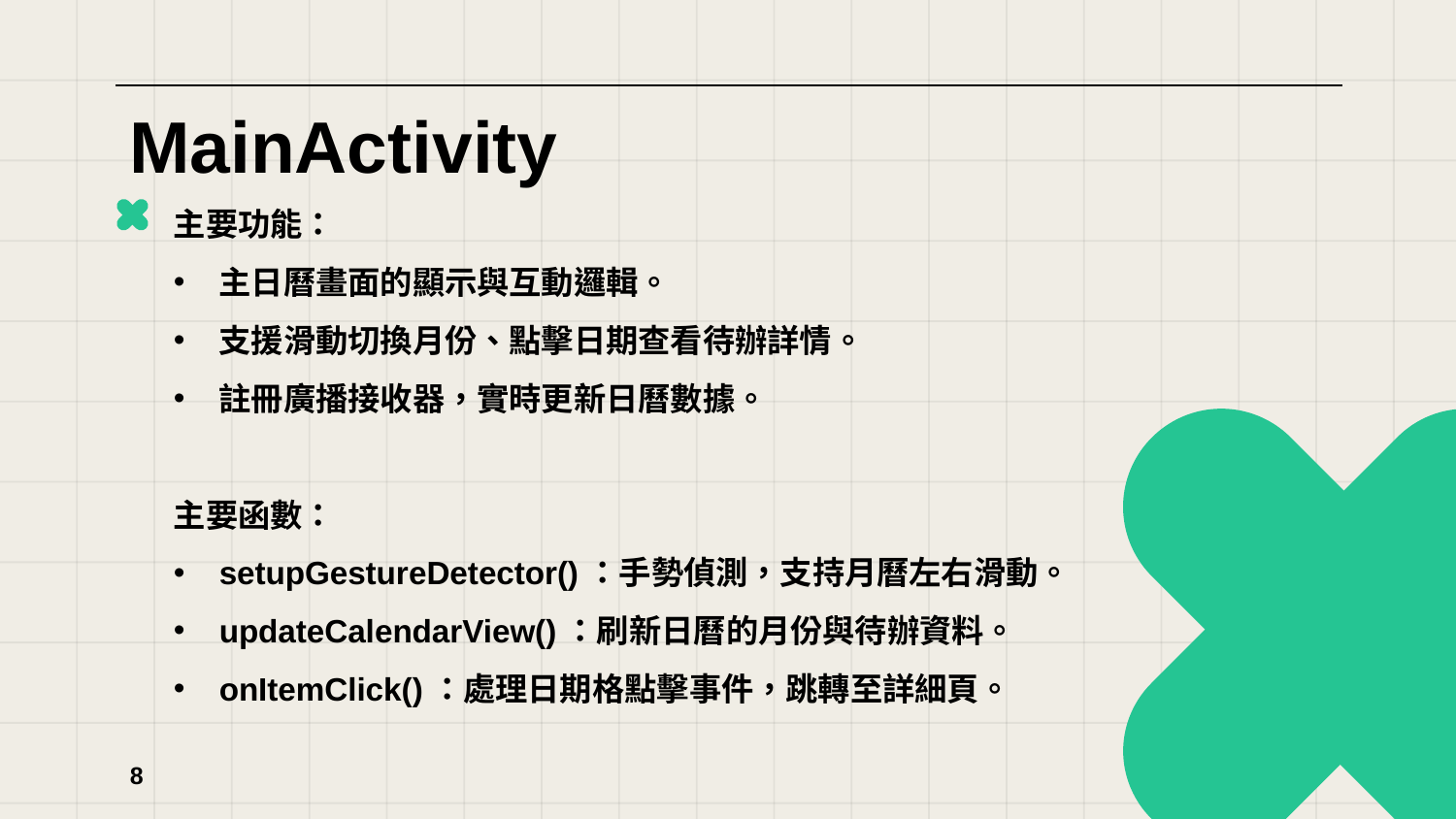

# MainActivity
主要功能：
主日曆畫面的顯示與互動邏輯。
支援滑動切換月份、點擊日期查看待辦詳情。
註冊廣播接收器，實時更新日曆數據。

主要函數：
setupGestureDetector()：手勢偵測，支持月曆左右滑動。
updateCalendarView()：刷新日曆的月份與待辦資料。
onItemClick()：處理日期格點擊事件，跳轉至詳細頁。

8